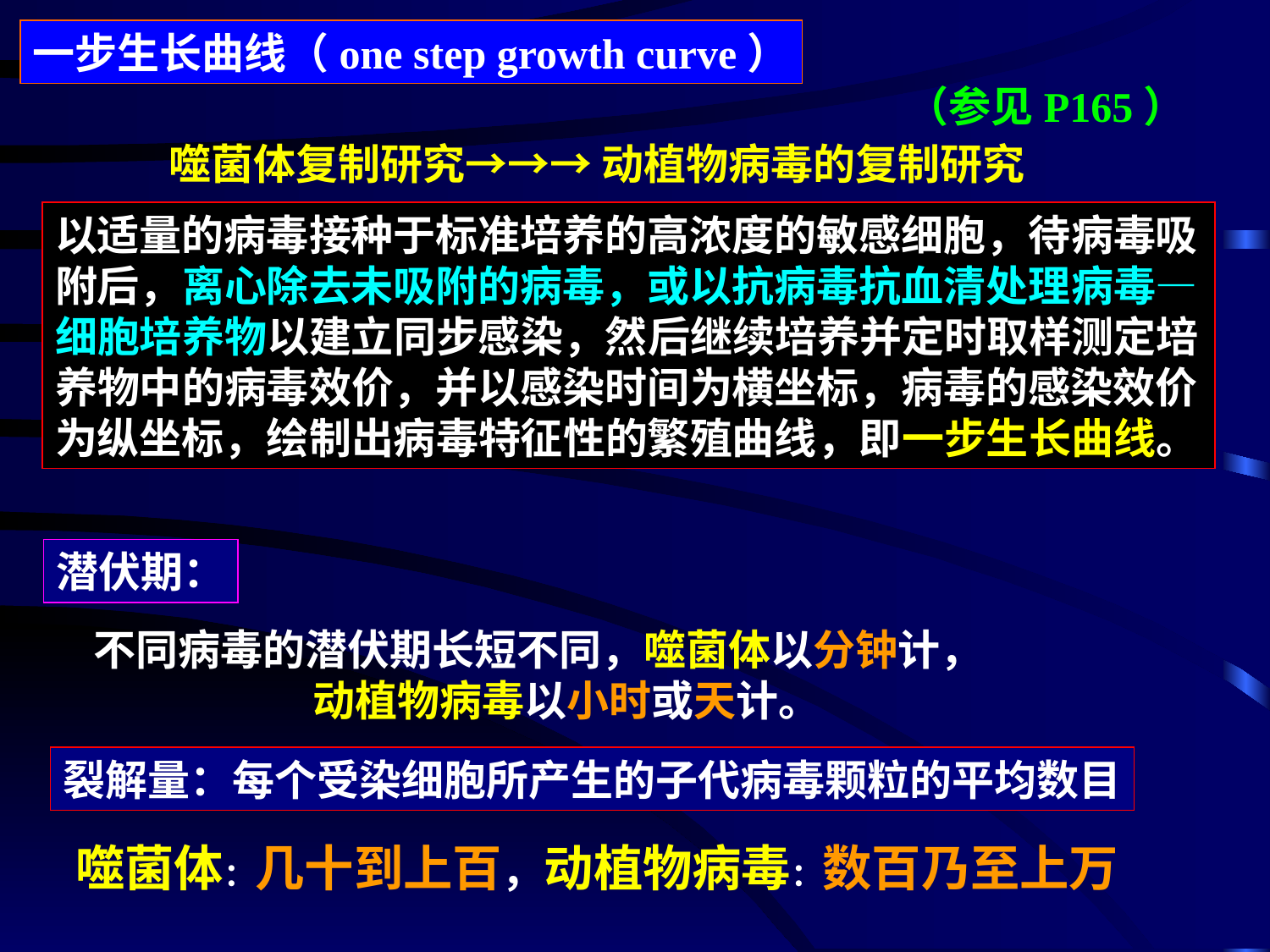

一步生长曲线（one step growth curve）
（参见P165）
噬菌体复制研究→→→ 动植物病毒的复制研究
以适量的病毒接种于标准培养的高浓度的敏感细胞，待病毒吸附后，离心除去未吸附的病毒，或以抗病毒抗血清处理病毒—细胞培养物以建立同步感染，然后继续培养并定时取样测定培养物中的病毒效价，并以感染时间为横坐标，病毒的感染效价为纵坐标，绘制出病毒特征性的繁殖曲线，即一步生长曲线。
潜伏期：
不同病毒的潜伏期长短不同，噬菌体以分钟计，
                      动植物病毒以小时或天计。
裂解量：每个受染细胞所产生的子代病毒颗粒的平均数目
噬菌体：几十到上百，动植物病毒：数百乃至上万